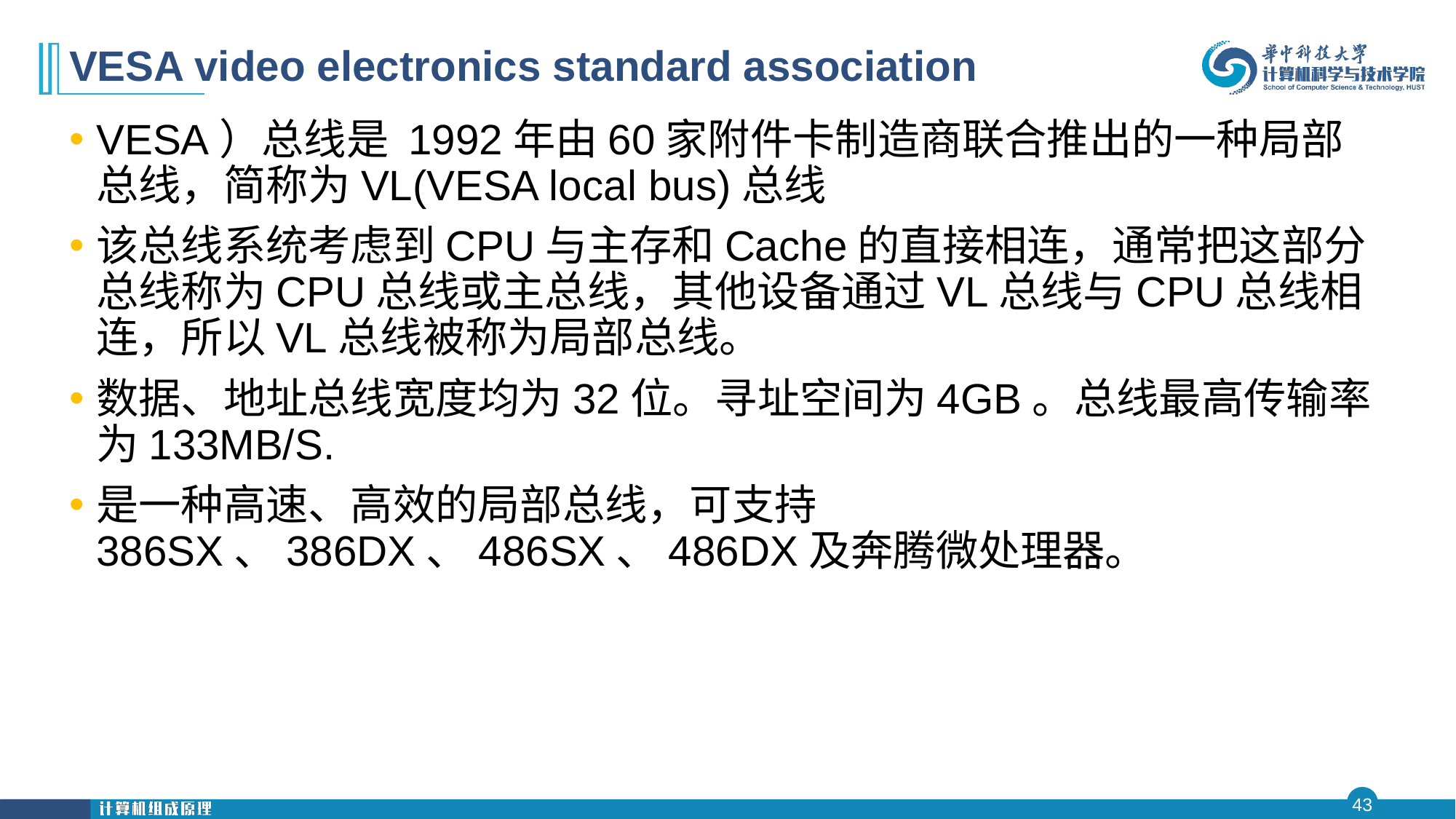

# VESA video electronics standard association
VESA）总线是 1992年由60家附件卡制造商联合推出的一种局部总线，简称为VL(VESA local bus)总线
该总线系统考虑到CPU与主存和Cache的直接相连，通常把这部分总线称为CPU总线或主总线，其他设备通过VL总线与CPU总线相连，所以VL总线被称为局部总线。
数据、地址总线宽度均为32位。寻址空间为4GB。总线最高传输率为133MB/S.
是一种高速、高效的局部总线，可支持386SX、386DX、486SX、486DX及奔腾微处理器。